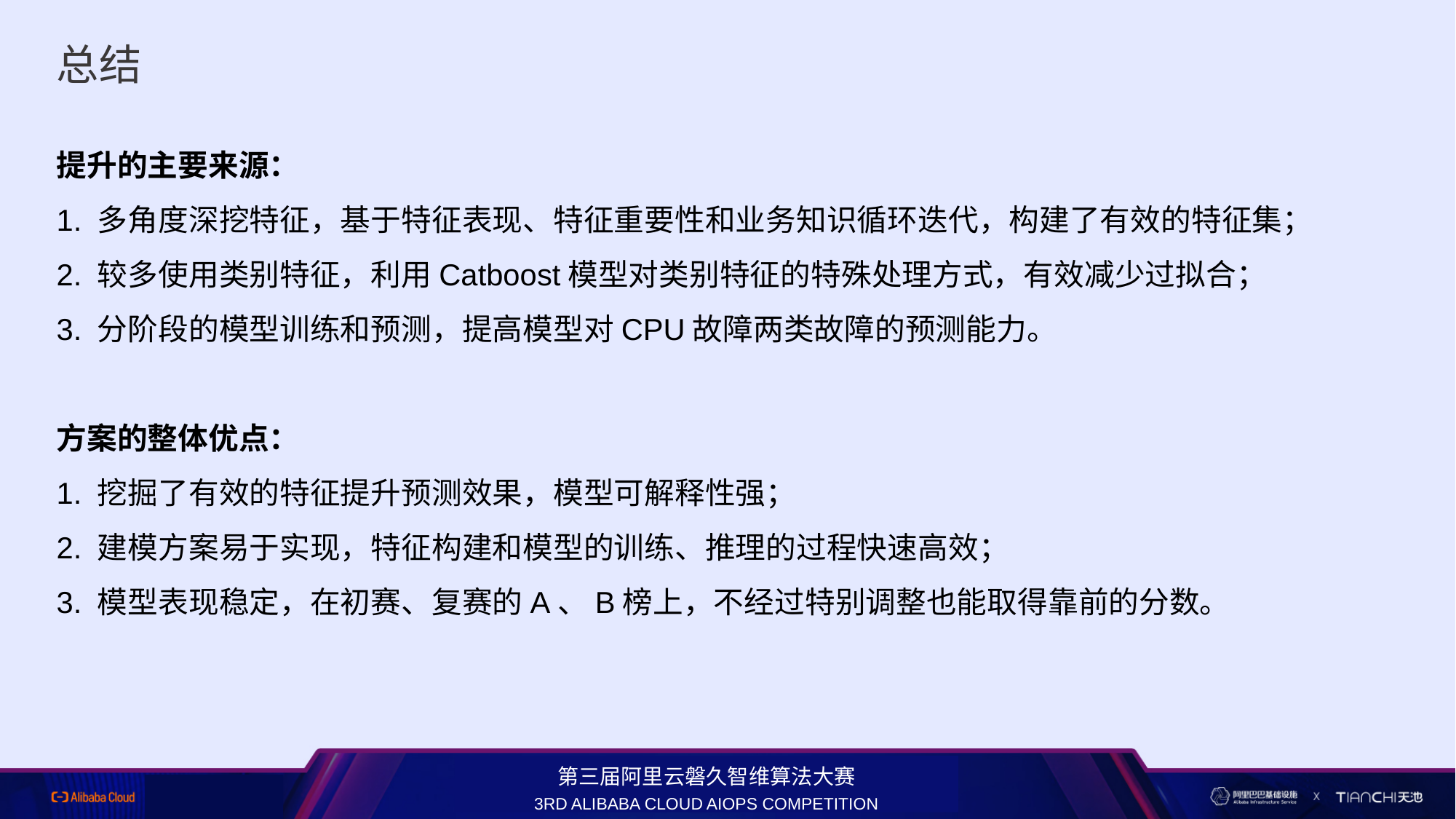

# 总结
提升的主要来源：
1. 多角度深挖特征，基于特征表现、特征重要性和业务知识循环迭代，构建了有效的特征集；
2. 较多使用类别特征，利用Catboost模型对类别特征的特殊处理方式，有效减少过拟合；
3. 分阶段的模型训练和预测，提高模型对CPU故障两类故障的预测能力。
方案的整体优点：
1. 挖掘了有效的特征提升预测效果，模型可解释性强；
2. 建模方案易于实现，特征构建和模型的训练、推理的过程快速高效；
3. 模型表现稳定，在初赛、复赛的A、B榜上，不经过特别调整也能取得靠前的分数。

第三届阿里云磐久智维算法大赛

3RD ALIBABA CLOUD AIOPS COMPETITION